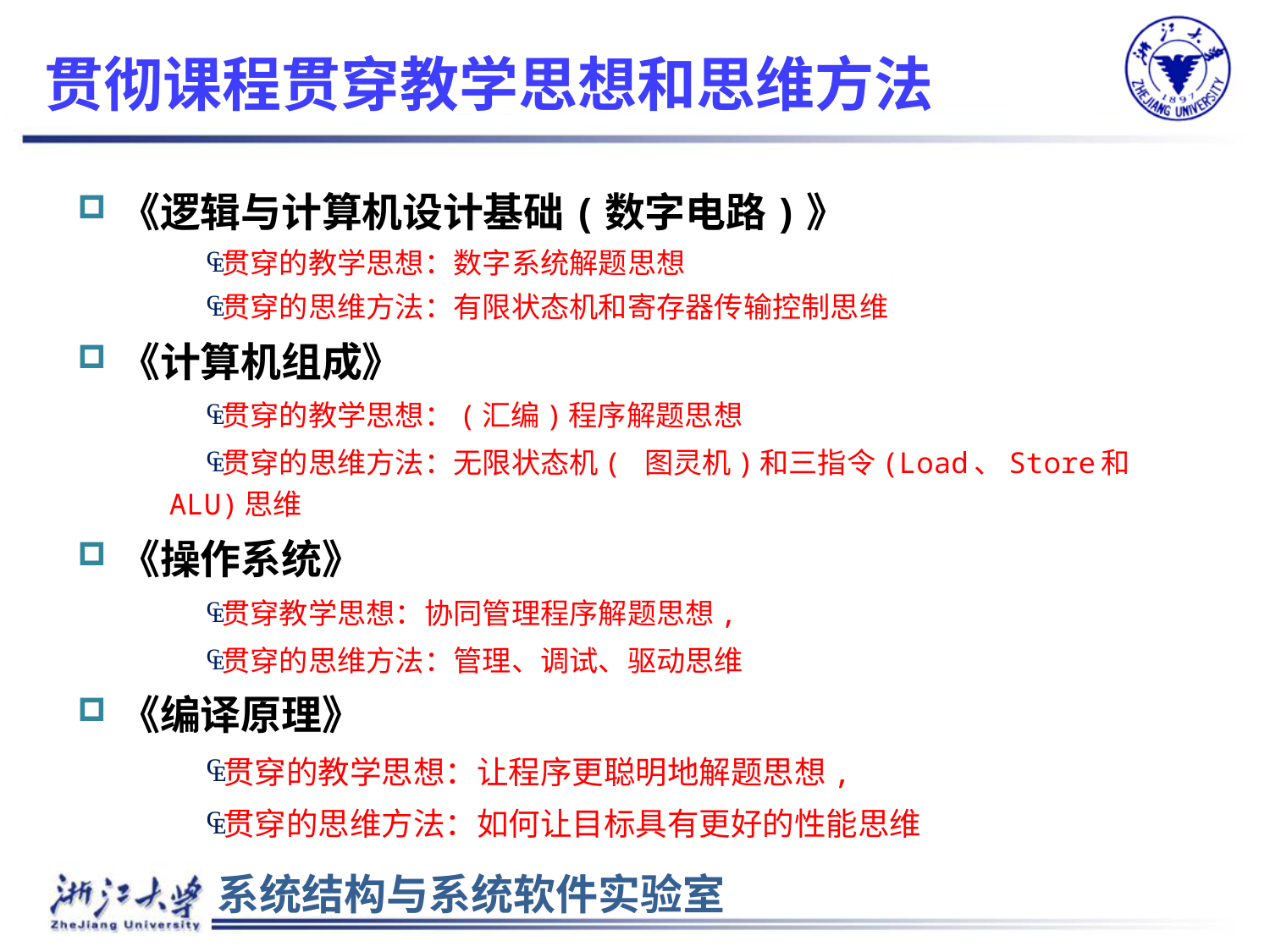

# 贯彻课程贯穿教学思想和思维方法
《逻辑与计算机设计基础(数字电路)》
贯穿的教学思想：数字系统解题思想
贯穿的思维方法：有限状态机和寄存器传输控制思维
《计算机组成》
贯穿的教学思想：(汇编)程序解题思想
贯穿的思维方法：无限状态机( 图灵机)和三指令(Load、Store和ALU)思维
《操作系统》
贯穿教学思想：协同管理程序解题思想,
贯穿的思维方法：管理、调试、驱动思维
《编译原理》
贯穿的教学思想：让程序更聪明地解题思想,
贯穿的思维方法：如何让目标具有更好的性能思维